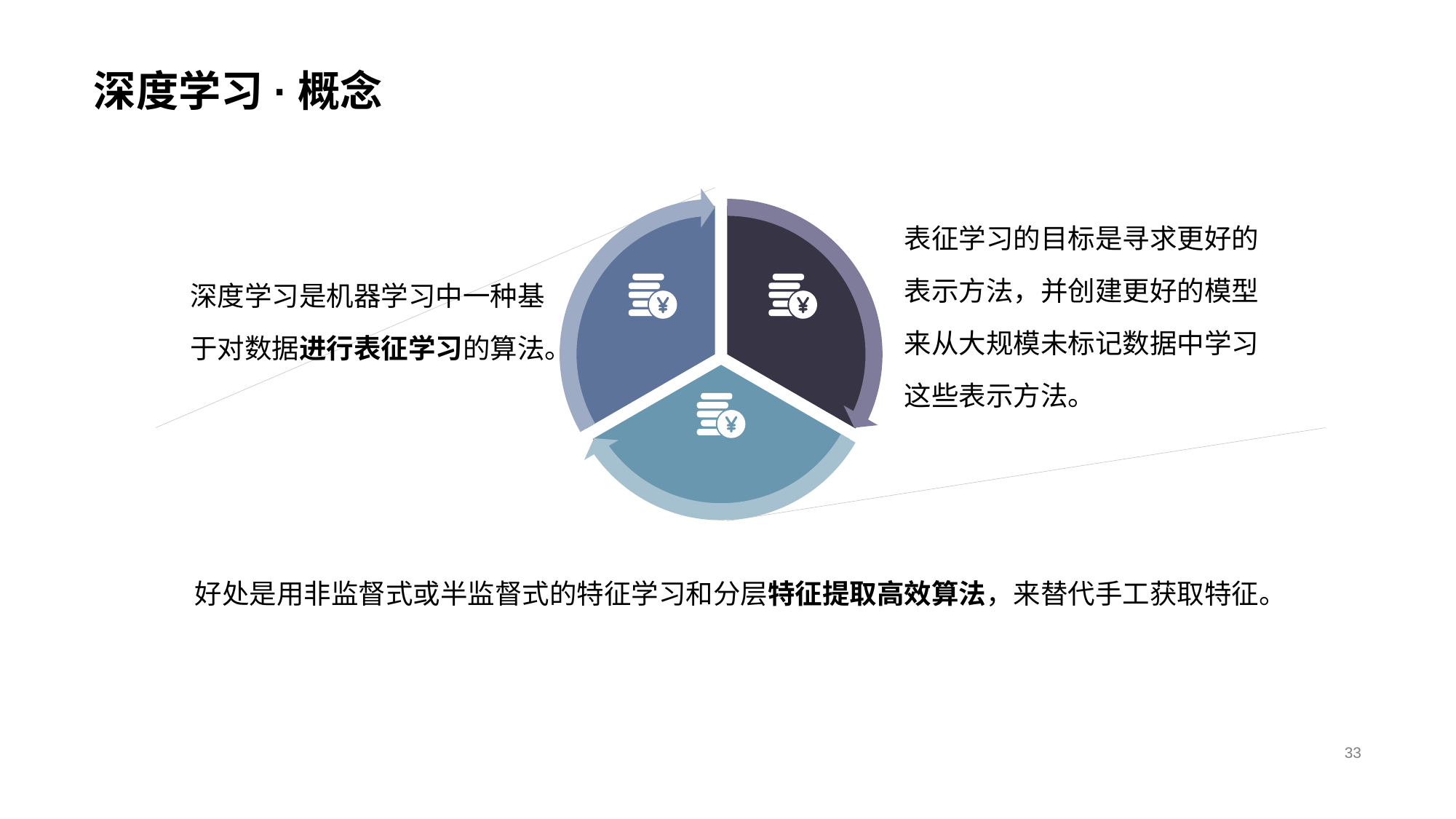

# 深度学习·概念

表征学习的目标是寻求更好的表示方法，并创建更好的模型来从大规模未标记数据中学习这些表示方法。
深度学习是机器学习中一种基于对数据进行表征学习的算法。
好处是用非监督式或半监督式的特征学习和分层特征提取高效算法，来替代手工获取特征。

33